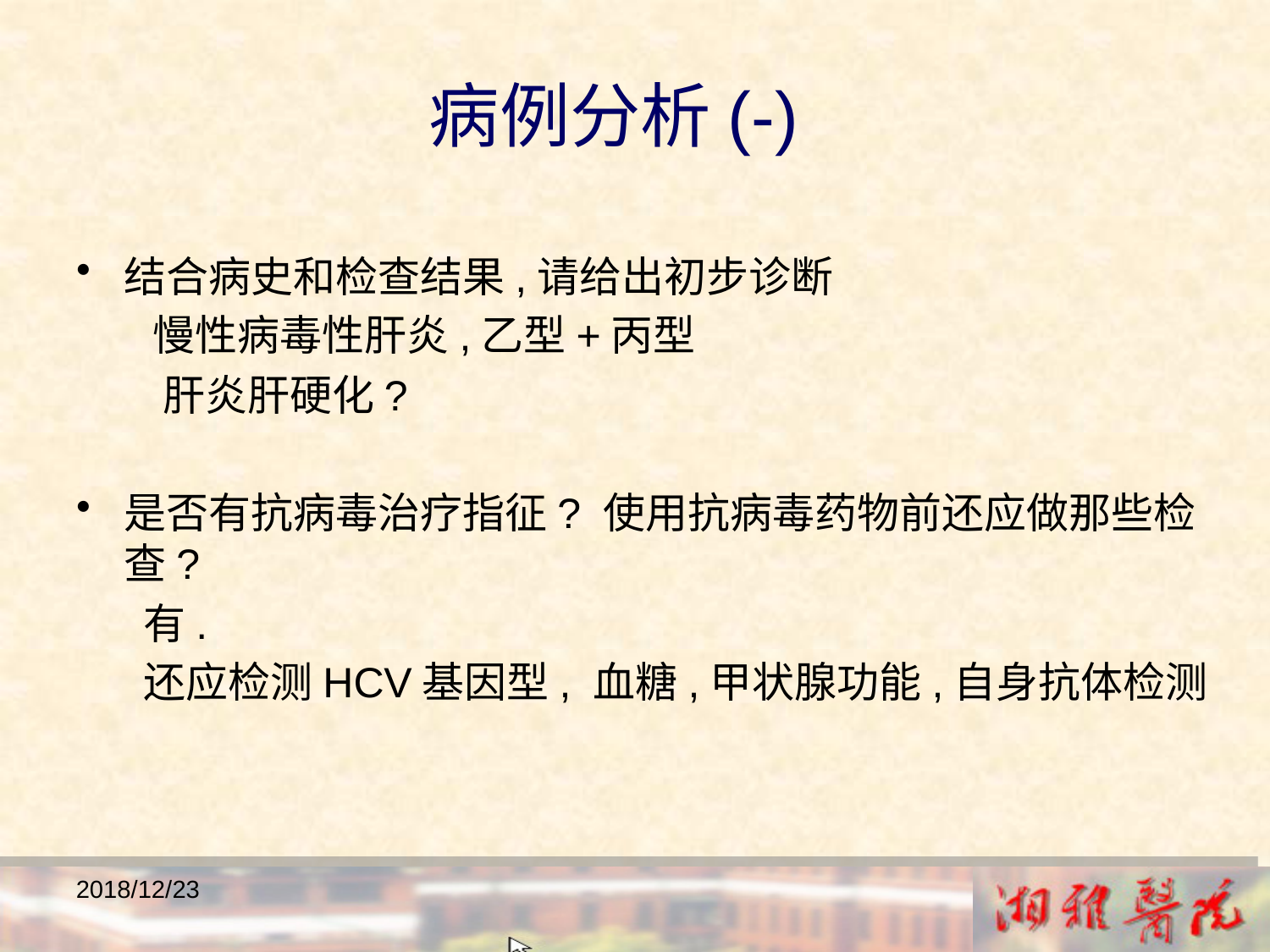

病例分析(-)
结合病史和检查结果,请给出初步诊断
       慢性病毒性肝炎,乙型+丙型
        肝炎肝硬化?

是否有抗病毒治疗指征? 使用抗病毒药物前还应做那些检查?
      有.
      还应检测HCV基因型, 血糖,甲状腺功能,自身抗体检测

2018/12/23